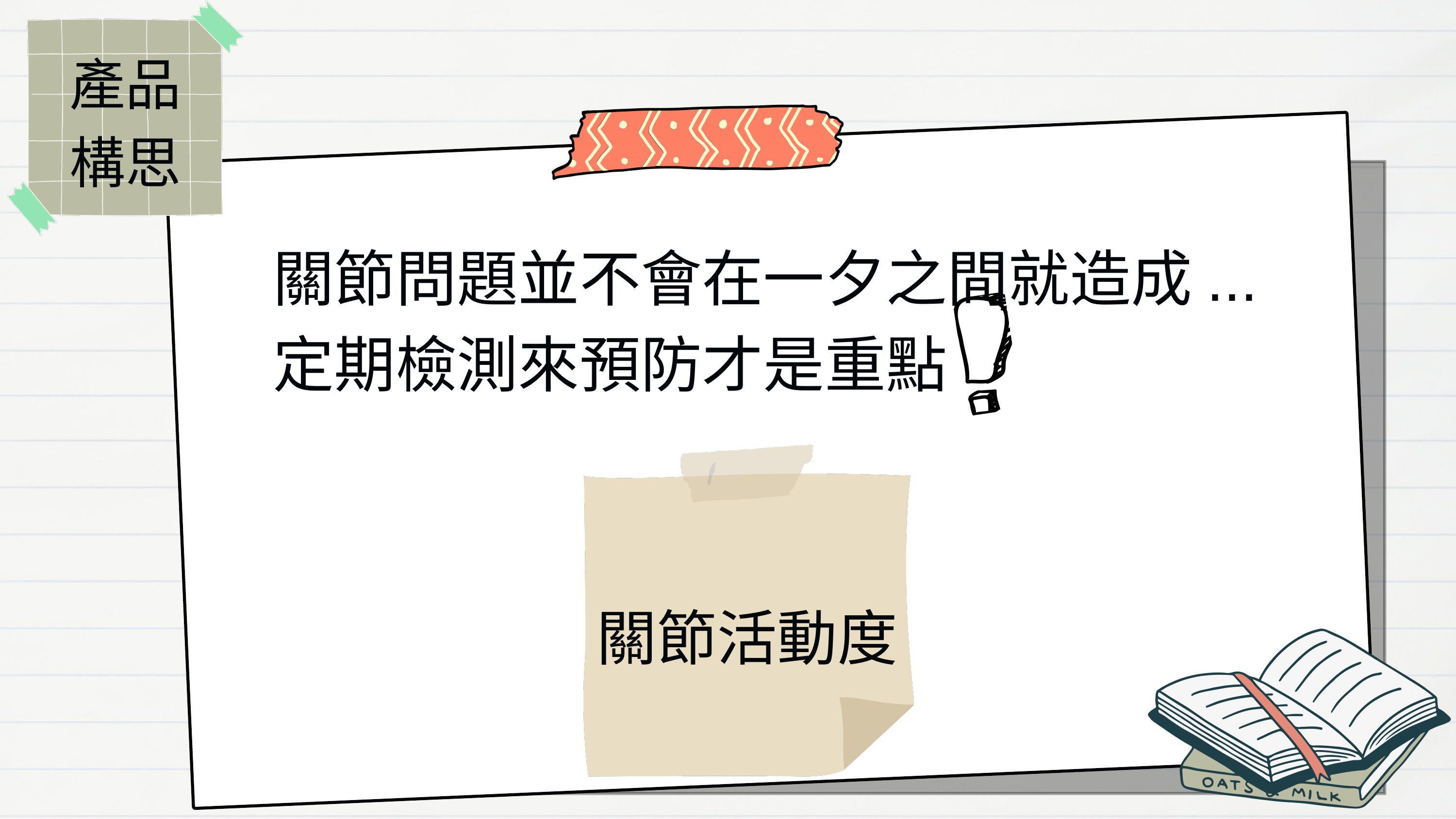

產品構思

關節問題並不會在一夕之間就造成...
定期檢測來預防才是重點

關節活動度